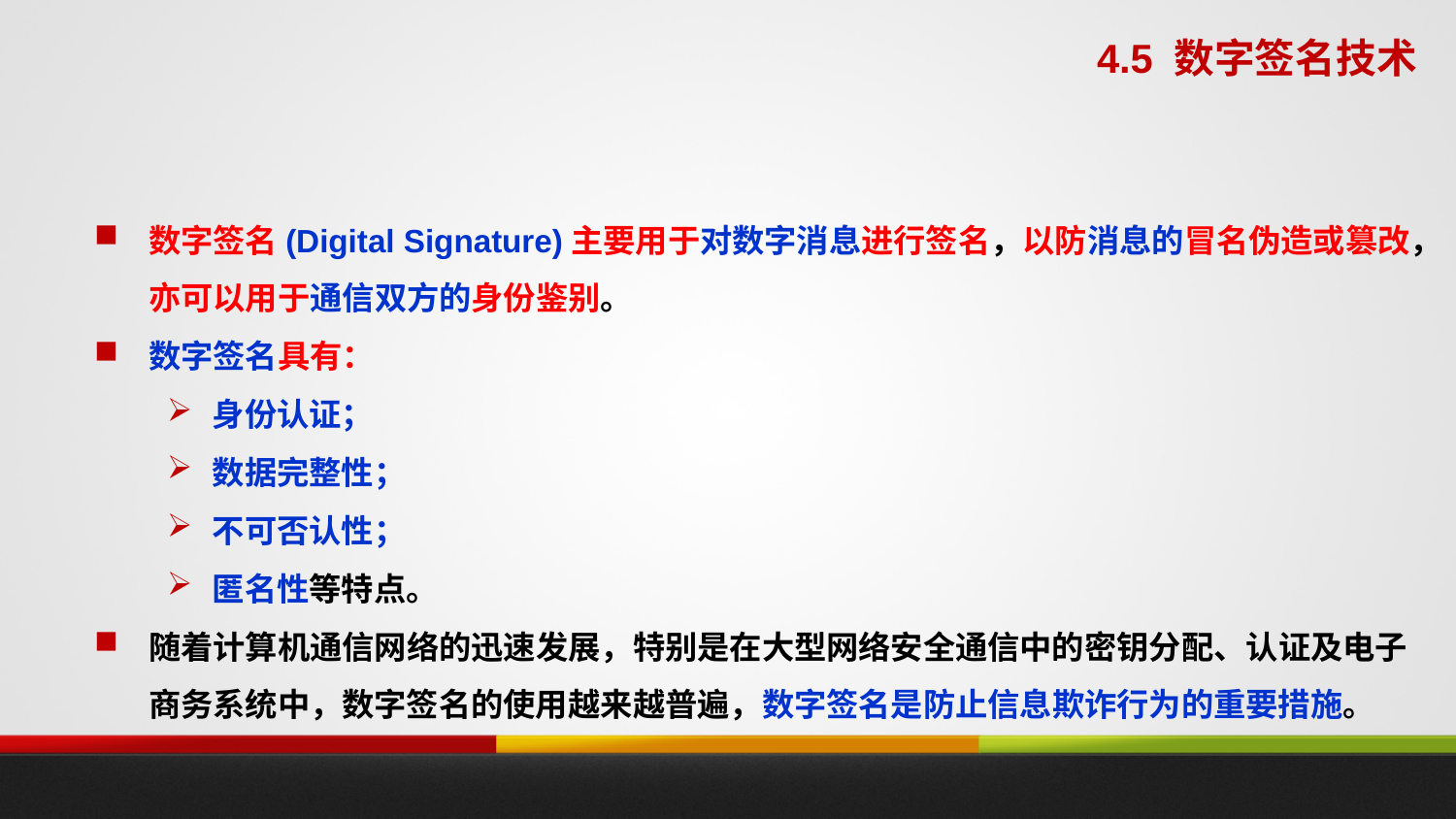

4.5 数字签名技术
数字签名(Digital Signature)主要用于对数字消息进行签名，以防消息的冒名伪造或篡改，亦可以用于通信双方的身份鉴别。
数字签名具有：
身份认证；
数据完整性；
不可否认性；
匿名性等特点。
随着计算机通信网络的迅速发展，特别是在大型网络安全通信中的密钥分配、认证及电子商务系统中，数字签名的使用越来越普遍，数字签名是防止信息欺诈行为的重要措施。